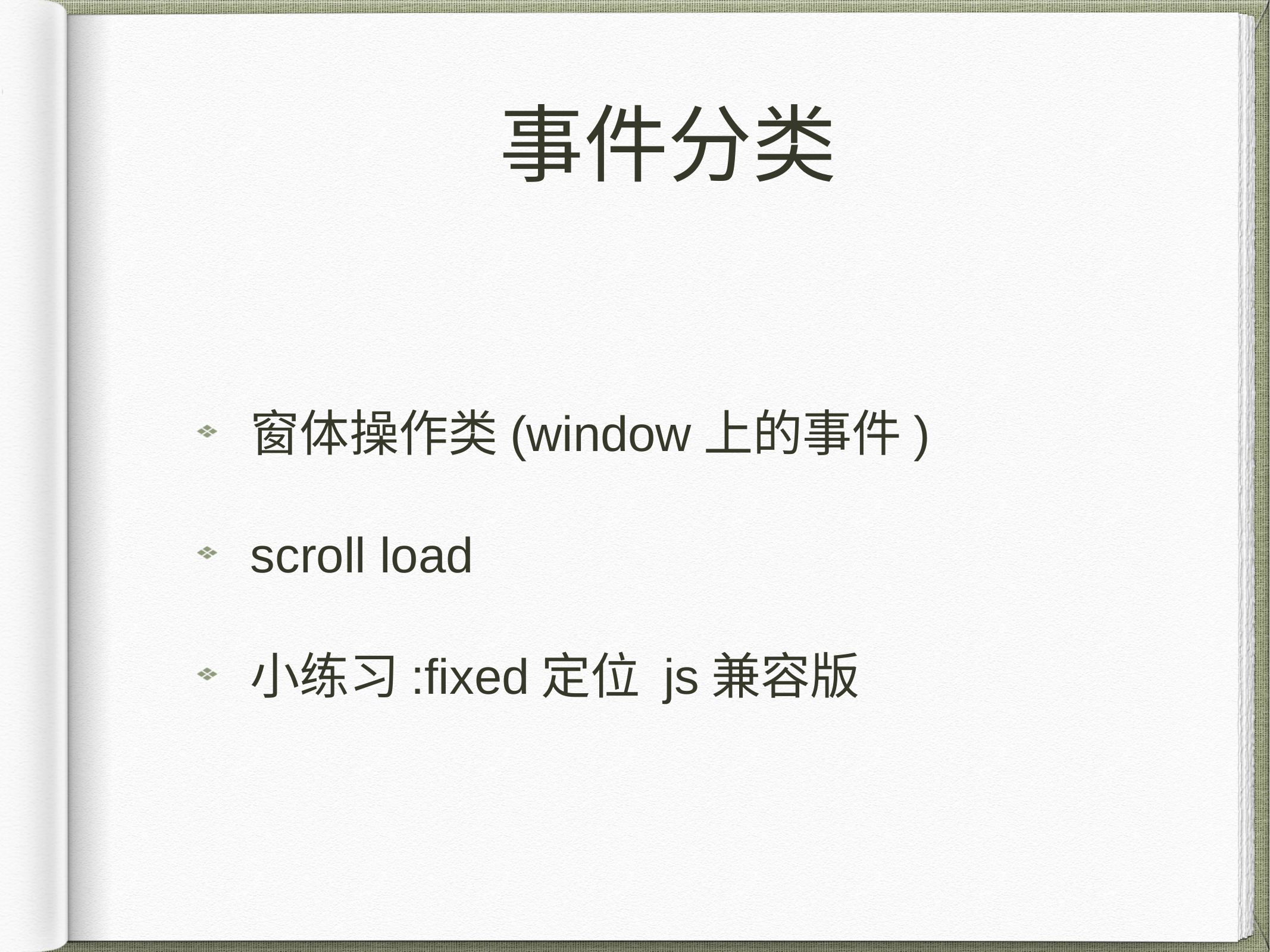

# 事件分类
窗体操作类(window上的事件)
scroll load
小练习:fixed定位 js兼容版